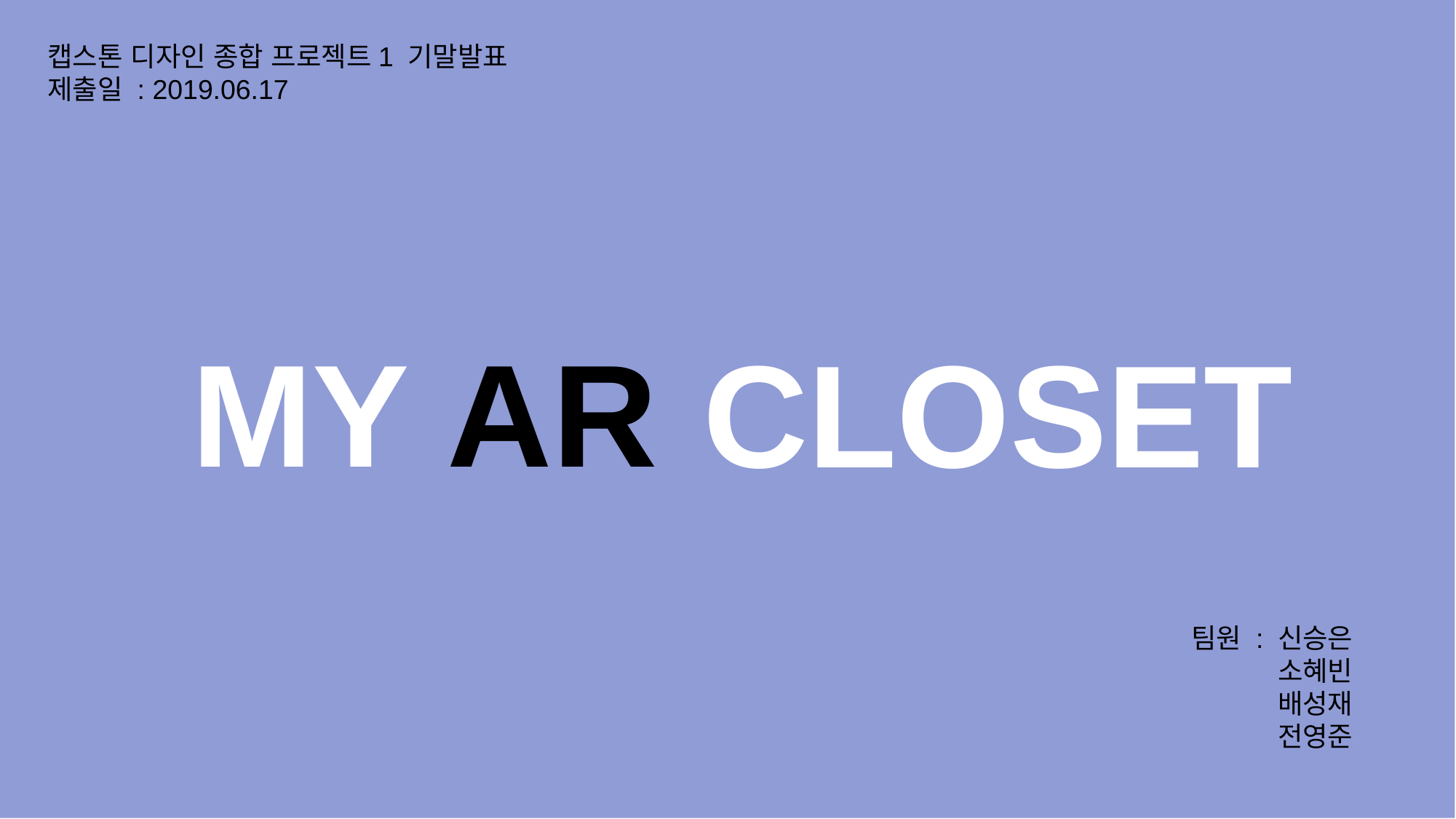

캡스톤 디자인 종합 프로젝트1 기말발표
제출일 : 2019.06.17
MY
AR
CLOSET
팀원 : 신승은
소혜빈
배성재
전영준